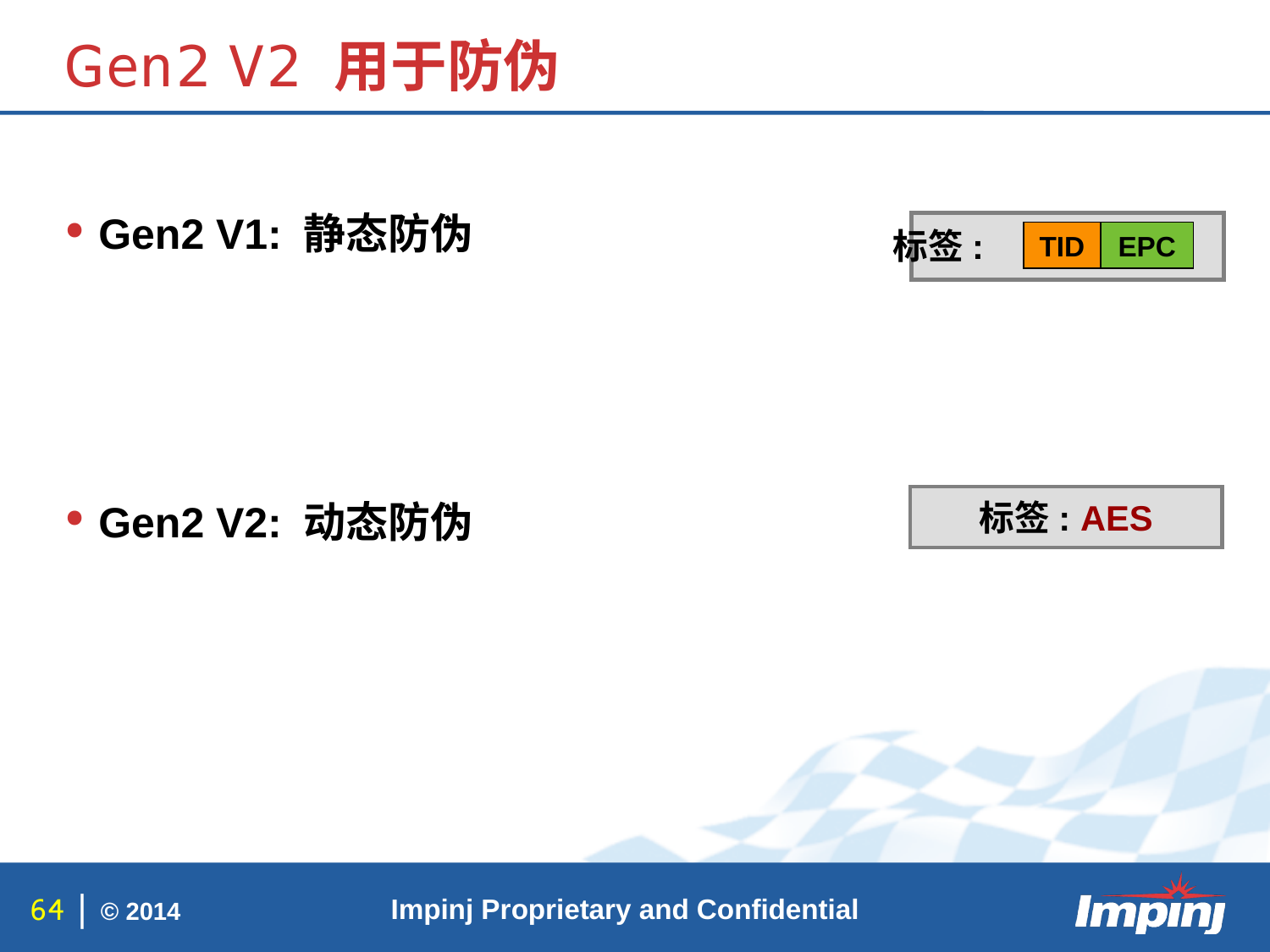

# Gen2 V2 用于防伪

Gen2 V1: 静态防伪

Gen2 V2: 动态防伪

标签:
TID
EPC
标签: AES